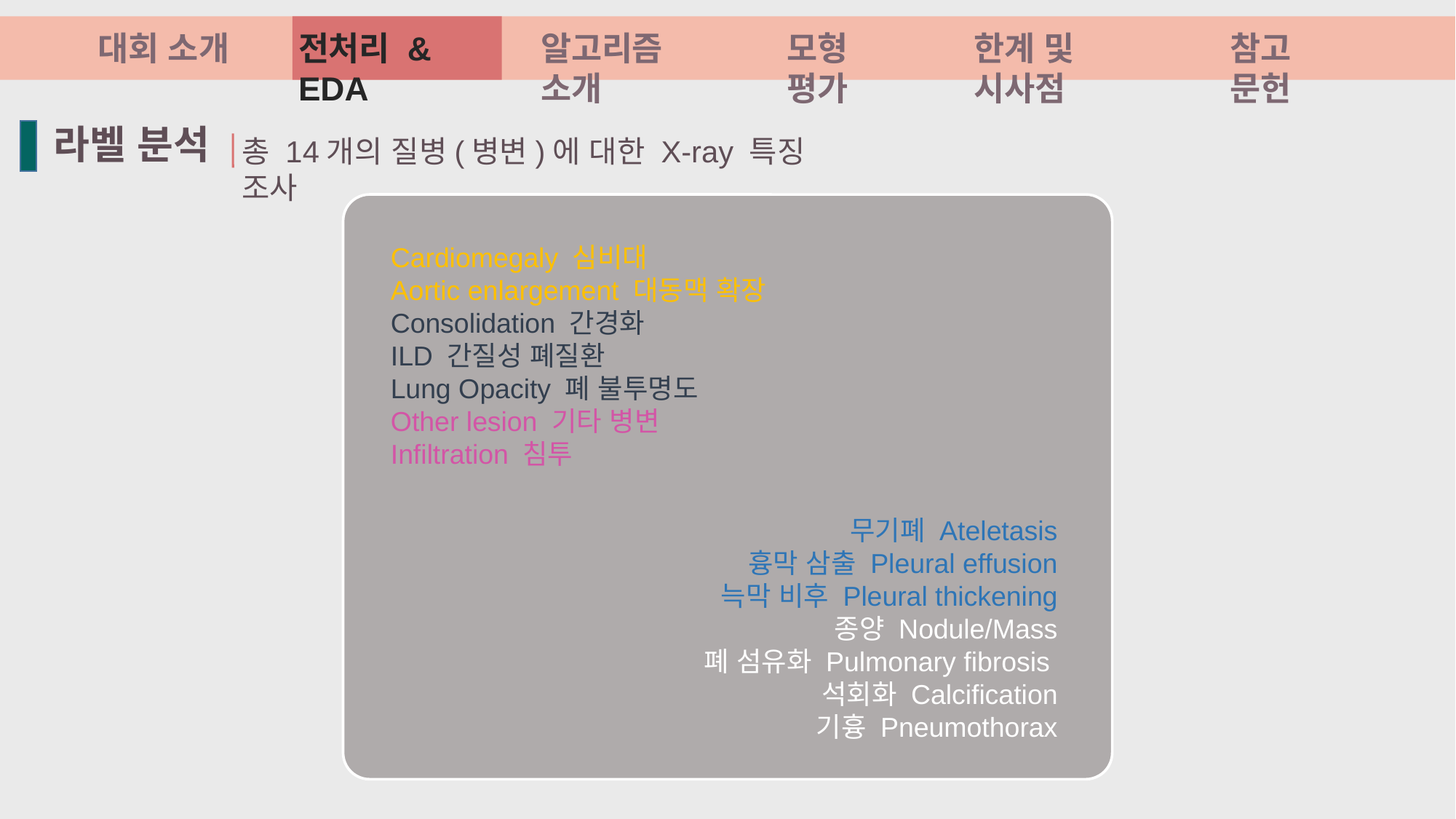

대회 소개
전처리 & EDA
알고리즘 소개
모형 평가
한계 및 시사점
참고 문헌
  라벨 분석

총 14개의 질병(병변)에 대한 X-ray 특징 조사

Cardiomegaly 심비대
Aortic enlargement 대동맥 확장
Consolidation 간경화
ILD 간질성 폐질환
Lung Opacity 폐 불투명도
Other lesion 기타 병변
Infiltration 침투
 무기폐 Ateletasis
흉막 삼출 Pleural effusion
늑막 비후 Pleural thickening
종양 Nodule/Mass
폐 섬유화 Pulmonary fibrosis
석회화 Calcification
기흉 Pneumothorax